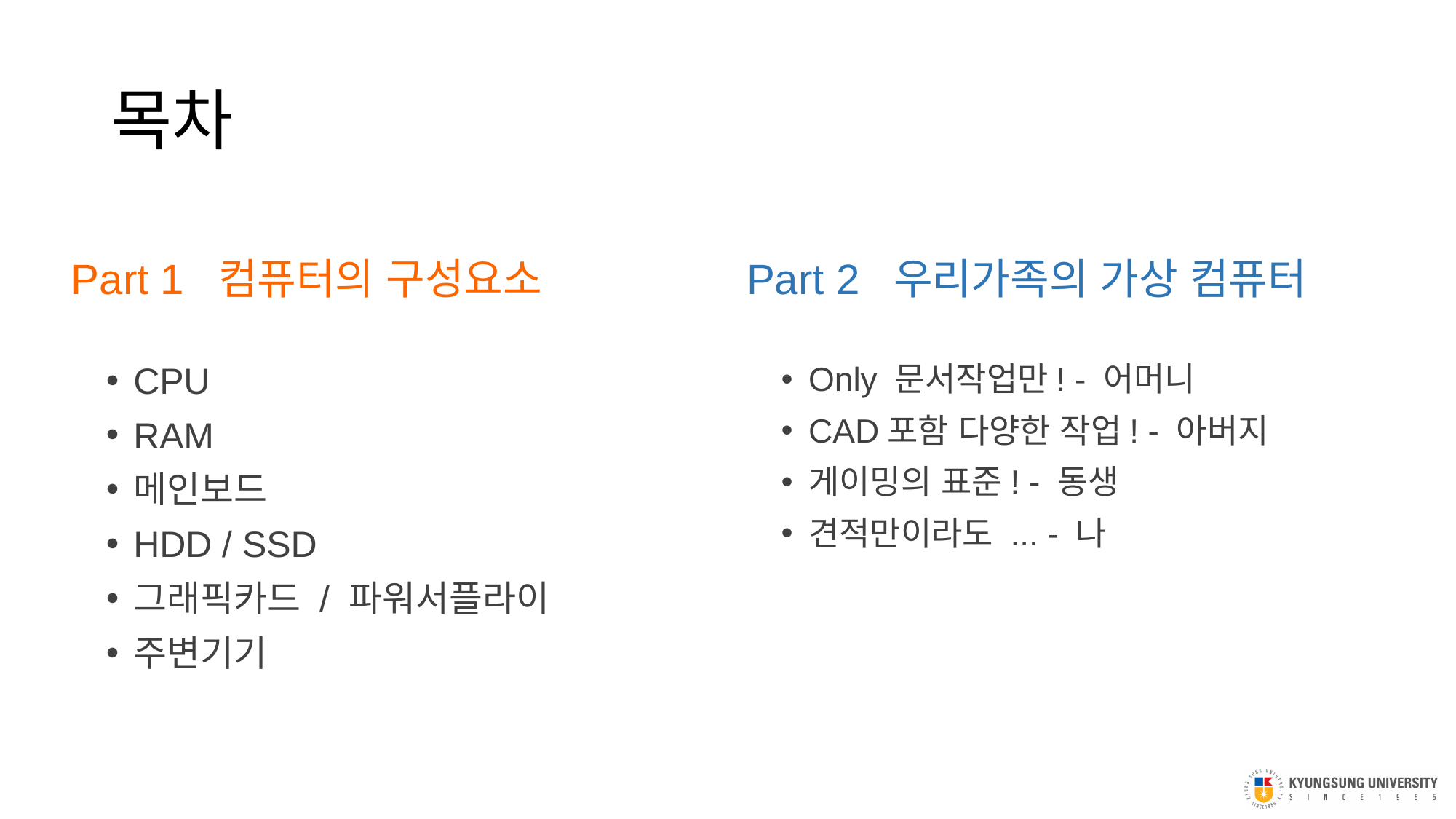

# 목차
Part 1  컴퓨터의 구성요소
Part 2  우리가족의 가상 컴퓨터
CPU
RAM
메인보드
HDD / SSD
그래픽카드 / 파워서플라이
주변기기
Only 문서작업만! - 어머니
CAD포함 다양한 작업! - 아버지
게이밍의 표준! - 동생
견적만이라도 ... - 나